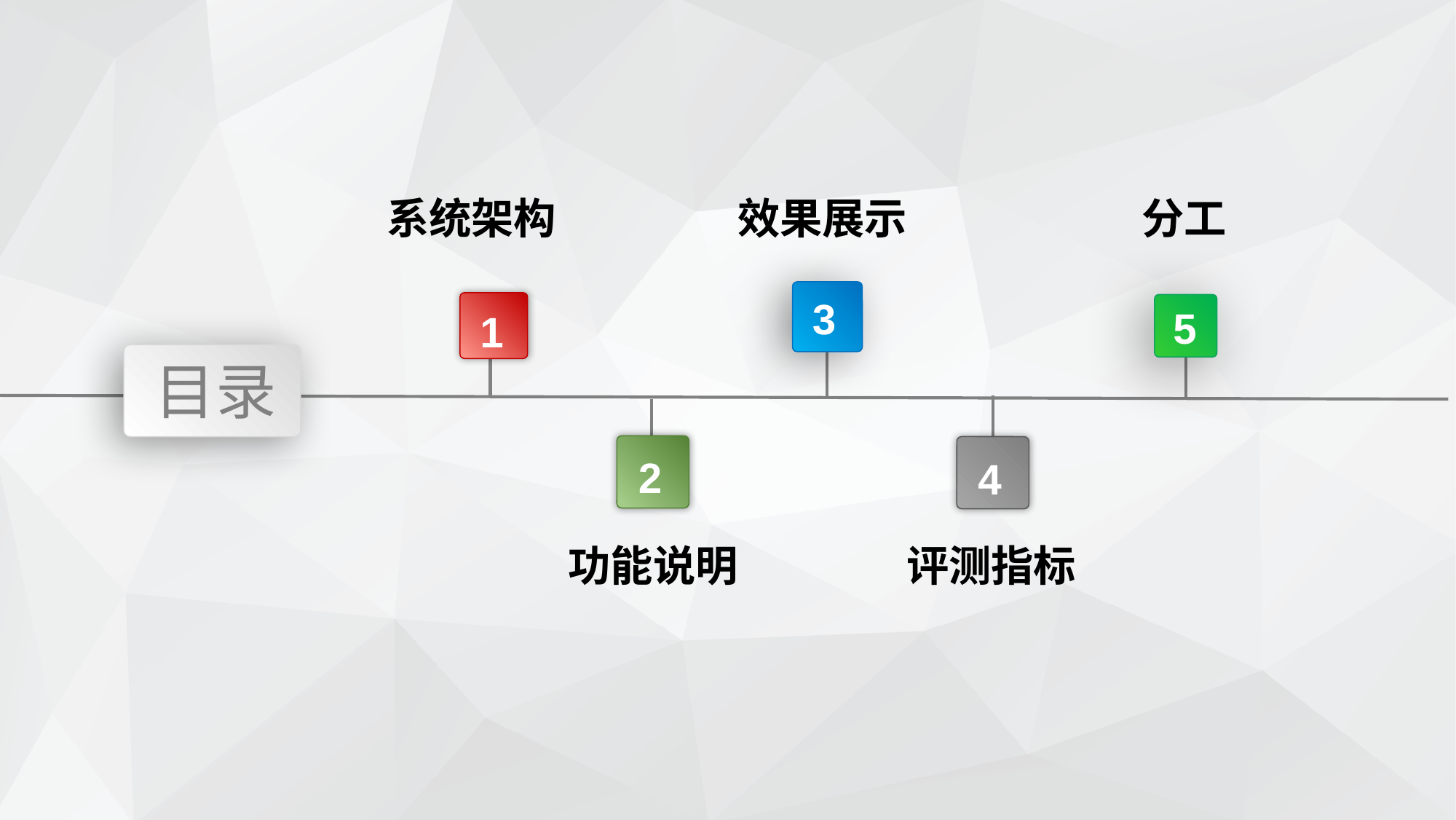

系统架构
效果展示
分工

3

5
1

目录

2
4
功能说明
评测指标